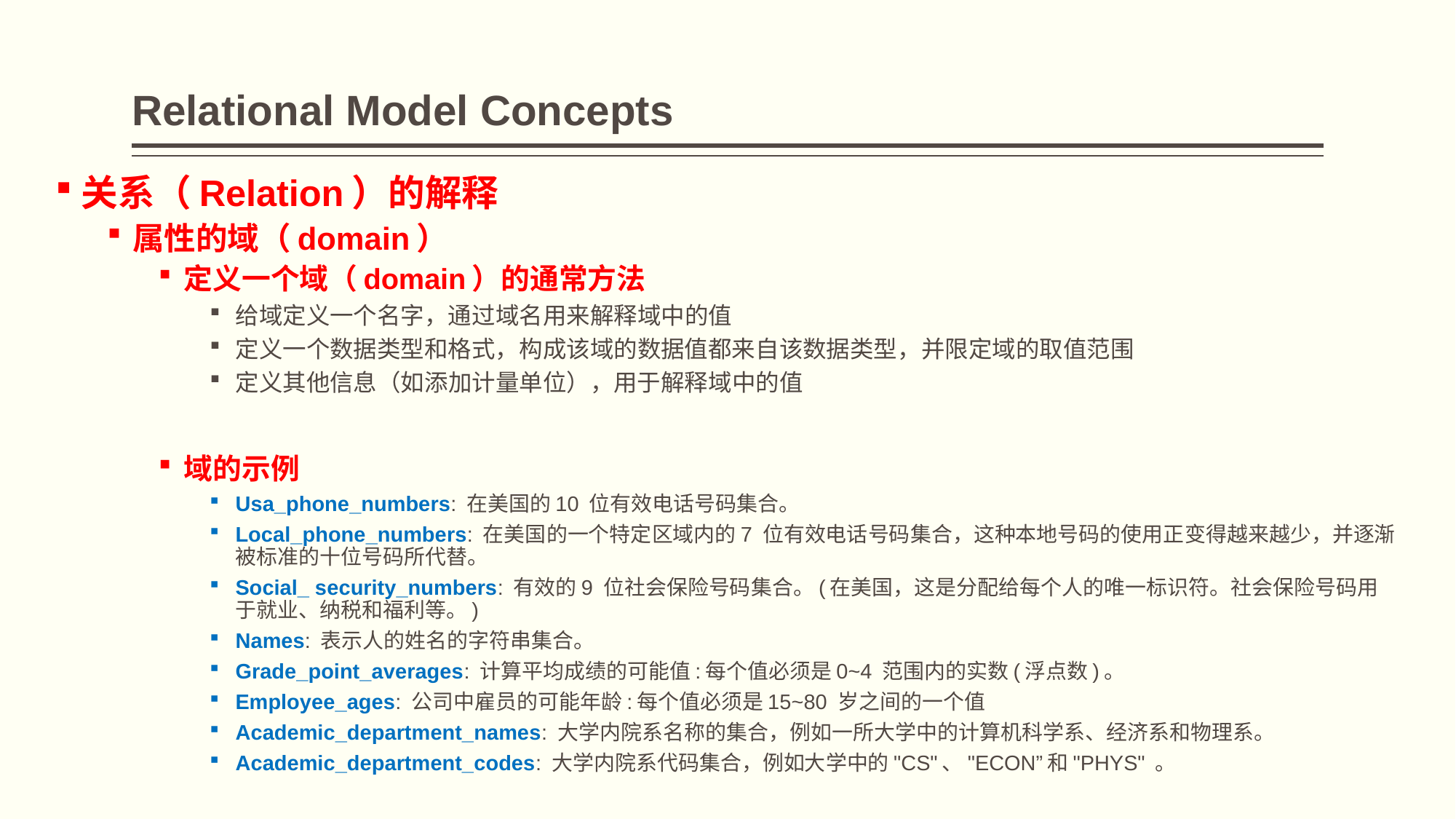

# Relational Model Concepts
关系（Relation）的解释
属性的域（domain）
定义一个域（domain）的通常方法
给域定义一个名字，通过域名用来解释域中的值
定义一个数据类型和格式，构成该域的数据值都来自该数据类型，并限定域的取值范围
定义其他信息（如添加计量单位），用于解释域中的值

域的示例
Usa_phone_numbers: 在美国的10 位有效电话号码集合。
Local_phone_numbers: 在美国的一个特定区域内的7 位有效电话号码集合，这种本地号码的使用正变得越来越少，并逐渐被标准的十位号码所代替。
Social_ security_numbers: 有效的9 位社会保险号码集合。(在美国，这是分配给每个人的唯一标识符。社会保险号码用于就业、纳税和福利等。)
Names: 表示人的姓名的字符串集合。
Grade_point_averages: 计算平均成绩的可能值:每个值必须是0~4 范围内的实数(浮点数)。
Employee_ages: 公司中雇员的可能年龄:每个值必须是15~80 岁之间的一个值
Academic_department_names: 大学内院系名称的集合，例如一所大学中的计算机科学系、经济系和物理系。
Academic_department_codes: 大学内院系代码集合，例如大学中的"CS"、"ECON”和"PHYS" 。